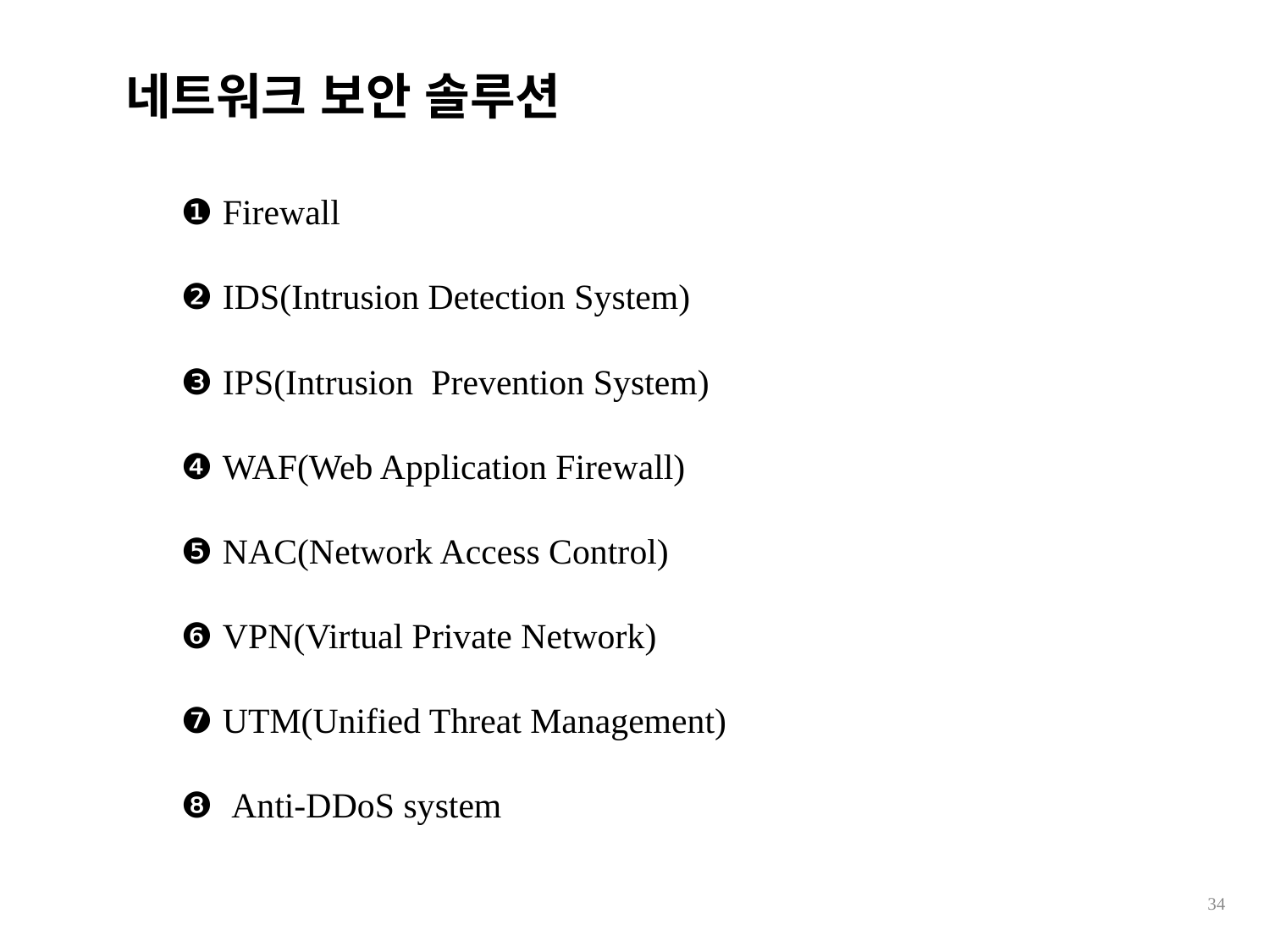

# 네트워크 보안 솔루션
❶ Firewall
❷ IDS(Intrusion Detection System)
❸ IPS(Intrusion  Prevention System)
❹ WAF(Web Application Firewall)
❺ NAC(Network Access Control)
❻ VPN(Virtual Private Network)
❼ UTM(Unified Threat Management)
❽  Anti-DDoS system
34